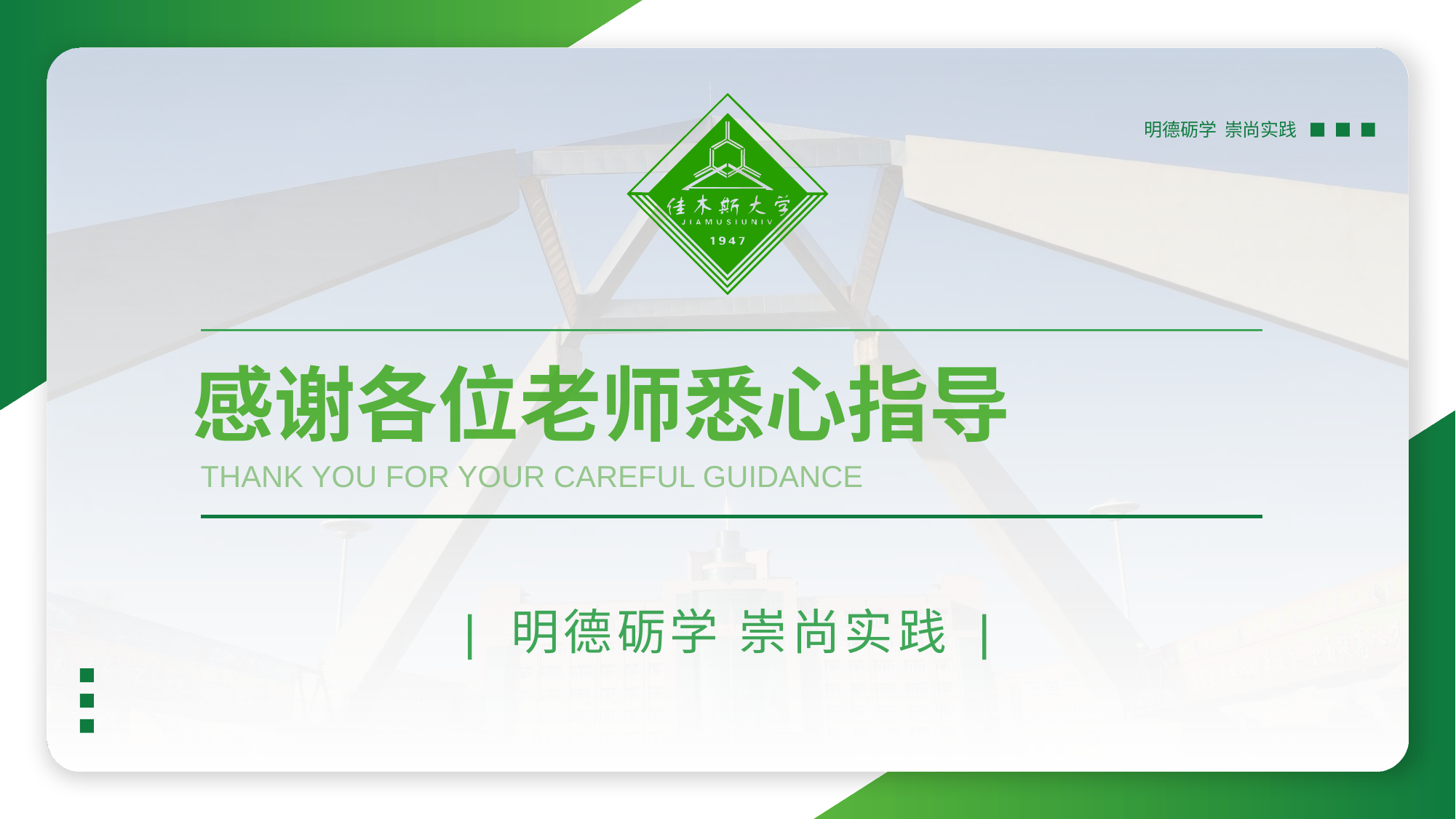

感谢各位老师悉心指导
THANK YOU FOR YOUR CAREFUL GUIDANCE
| 明德砺学 崇尚实践 |